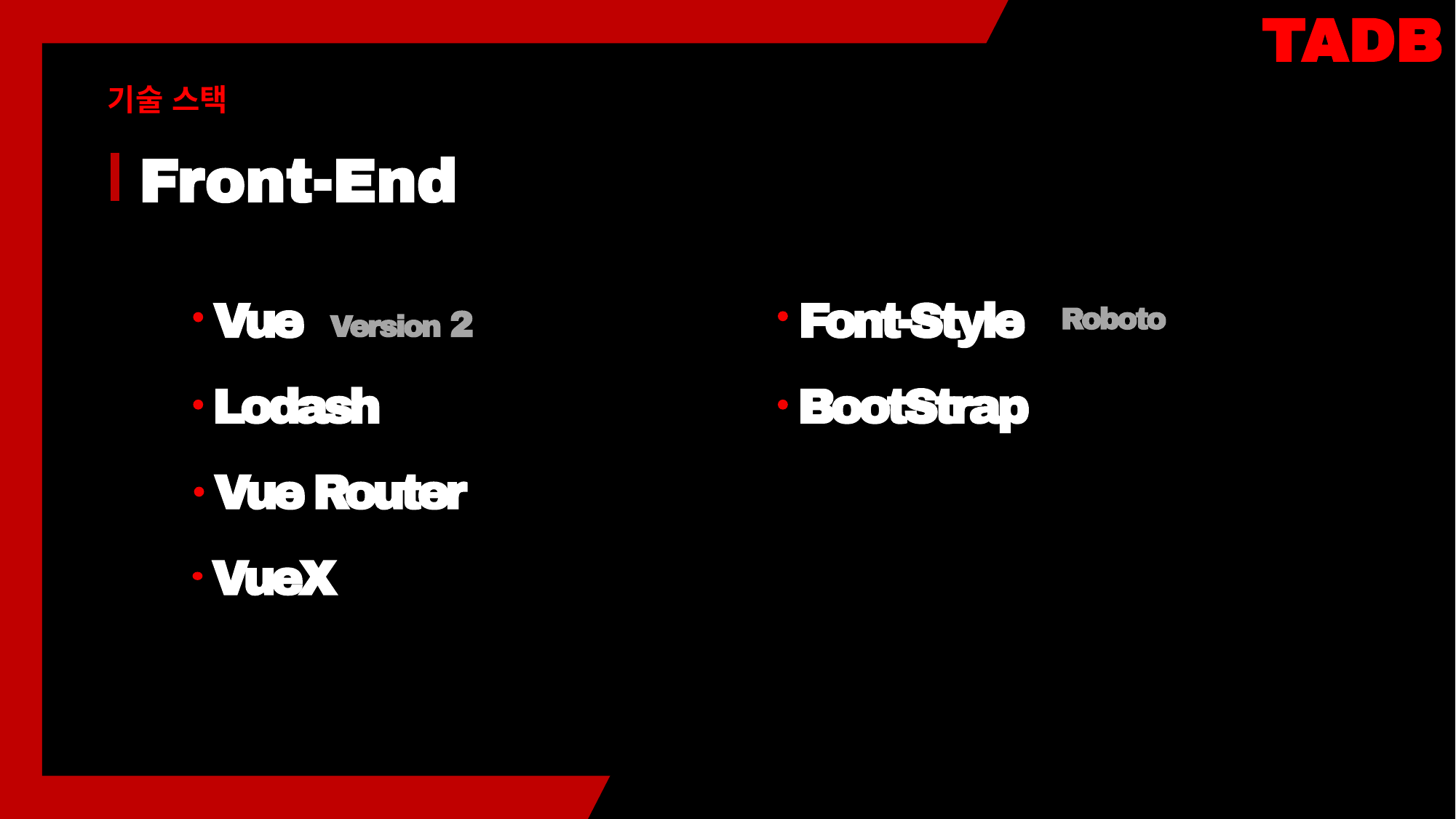

TADB

기술 스택
Front-End
Vue
Font-Style
Version 2
Roboto

Lodash

BootStrap

Vue Router

VueX